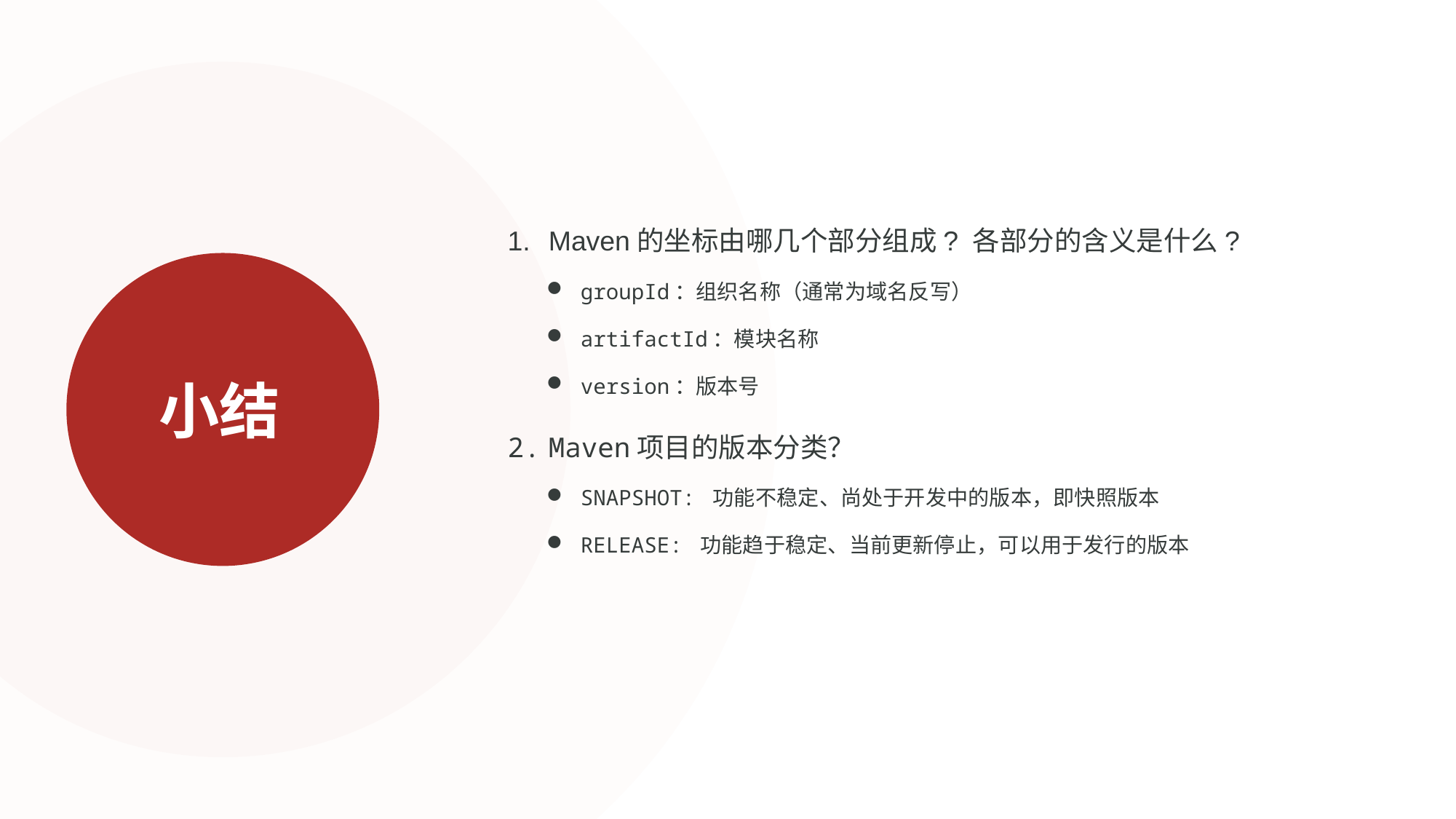

Maven的坐标由哪几个部分组成? 各部分的含义是什么?
groupId：组织名称（通常为域名反写）
artifactId：模块名称
version：版本号
Maven项目的版本分类？
SNAPSHOT: 功能不稳定、尚处于开发中的版本，即快照版本
RELEASE: 功能趋于稳定、当前更新停止，可以用于发行的版本